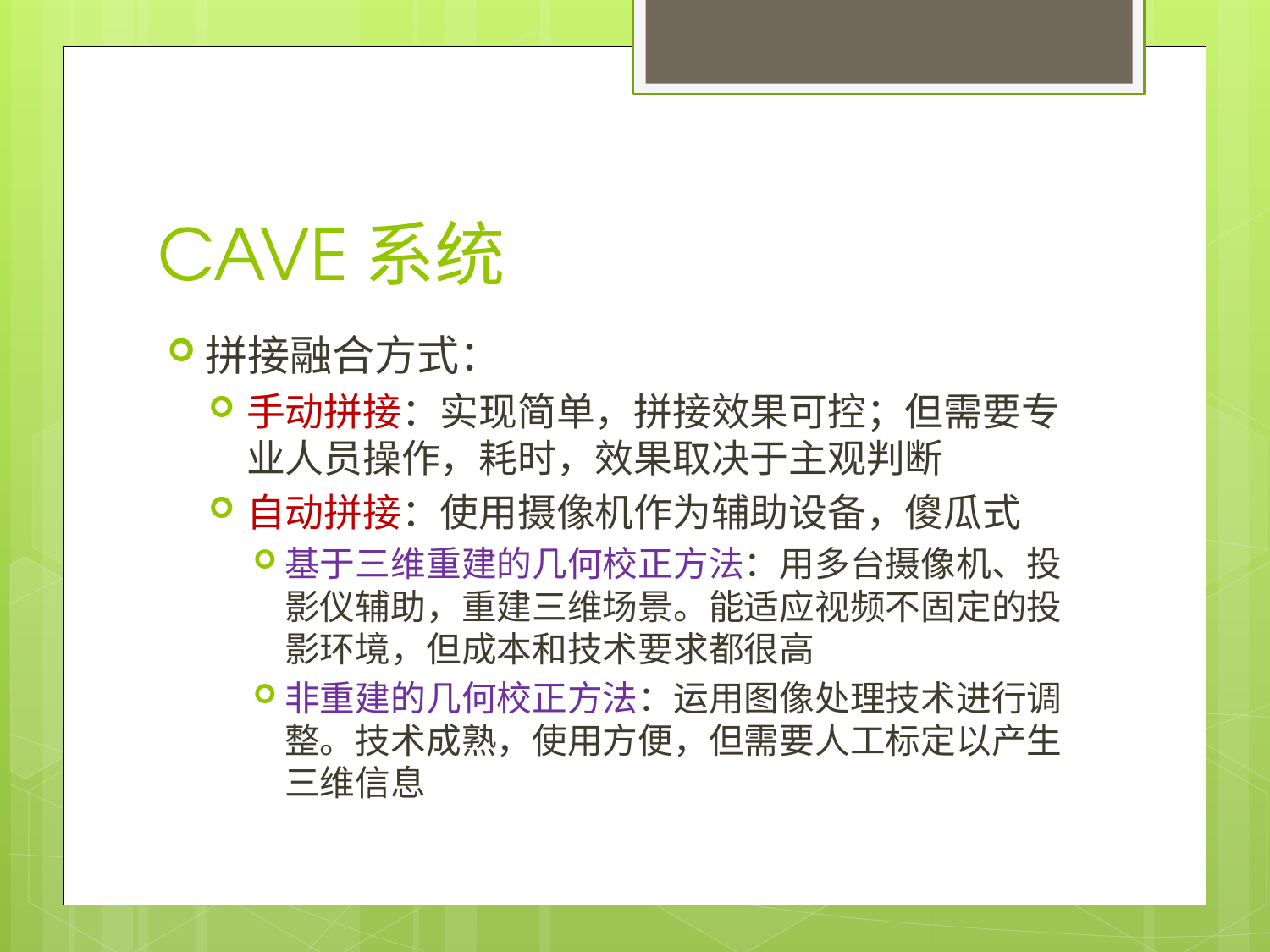

# CAVE系统
拼接融合方式：
手动拼接：实现简单，拼接效果可控；但需要专业人员操作，耗时，效果取决于主观判断
自动拼接：使用摄像机作为辅助设备，傻瓜式
基于三维重建的几何校正方法：用多台摄像机、投影仪辅助，重建三维场景。能适应视频不固定的投影环境，但成本和技术要求都很高
非重建的几何校正方法：运用图像处理技术进行调整。技术成熟，使用方便，但需要人工标定以产生三维信息